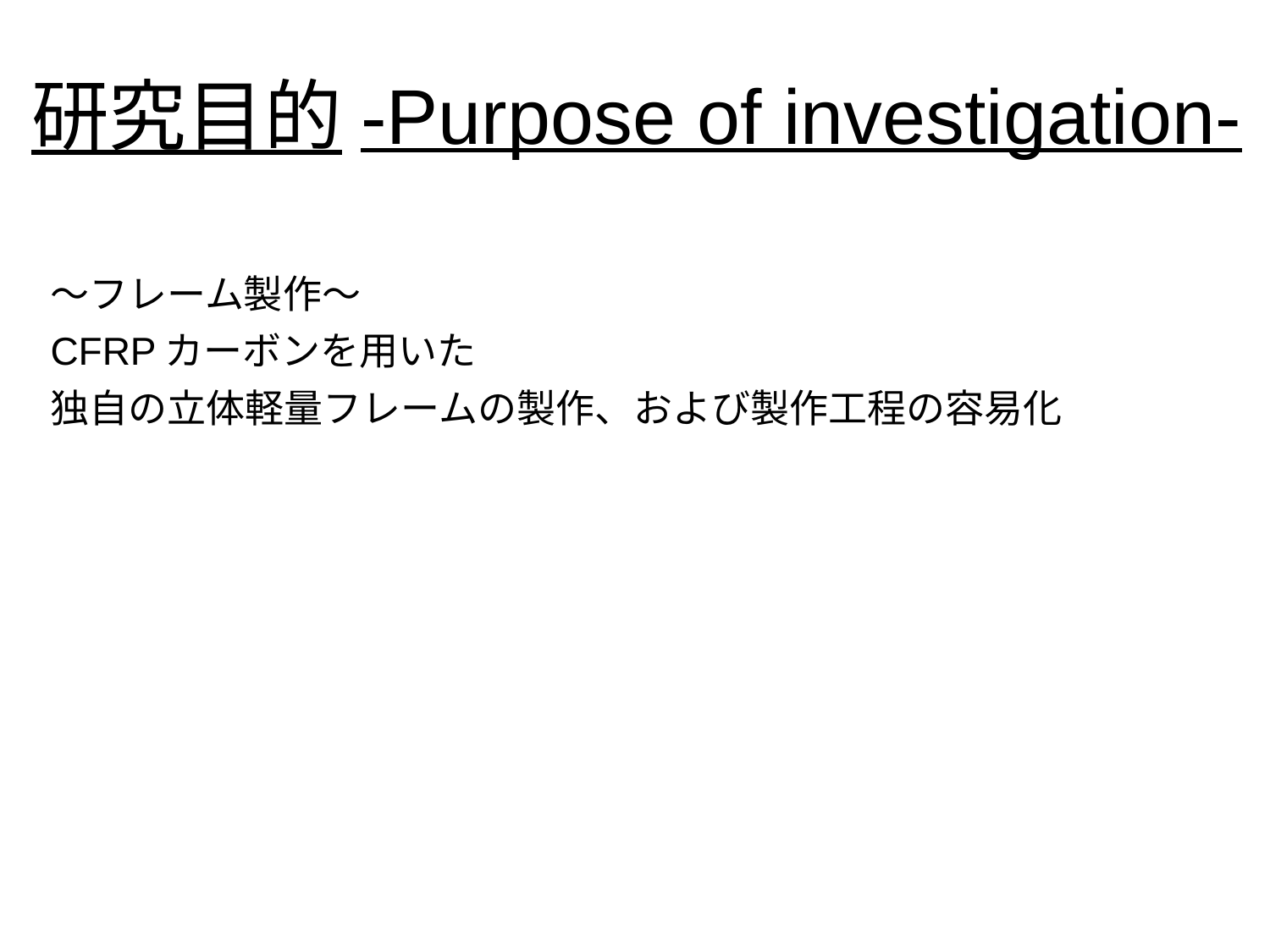

# 研究目的-Purpose of investigation-
～フレーム製作～
CFRPカーボンを用いた
独自の立体軽量フレームの製作、および製作工程の容易化